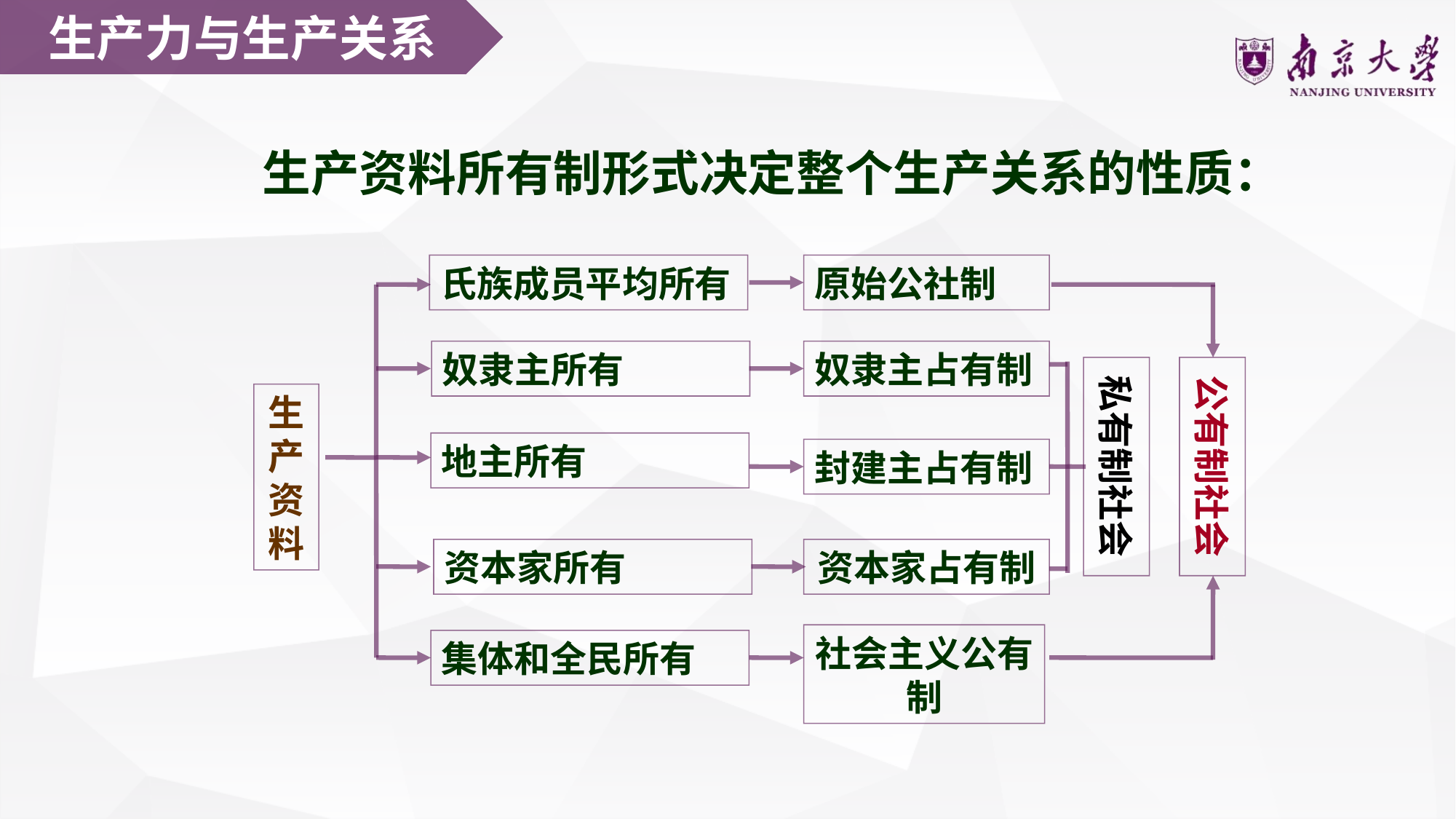

生产力与生产关系
生产资料所有制形式决定整个生产关系的性质：
氏族成员平均所有
原始公社制

奴隶主所有
奴隶主占有制
私有制社会
公有制社会

生产资料
地主所有
封建主占有制

资本家所有
资本家占有制

社会主义公有制
集体和全民所有